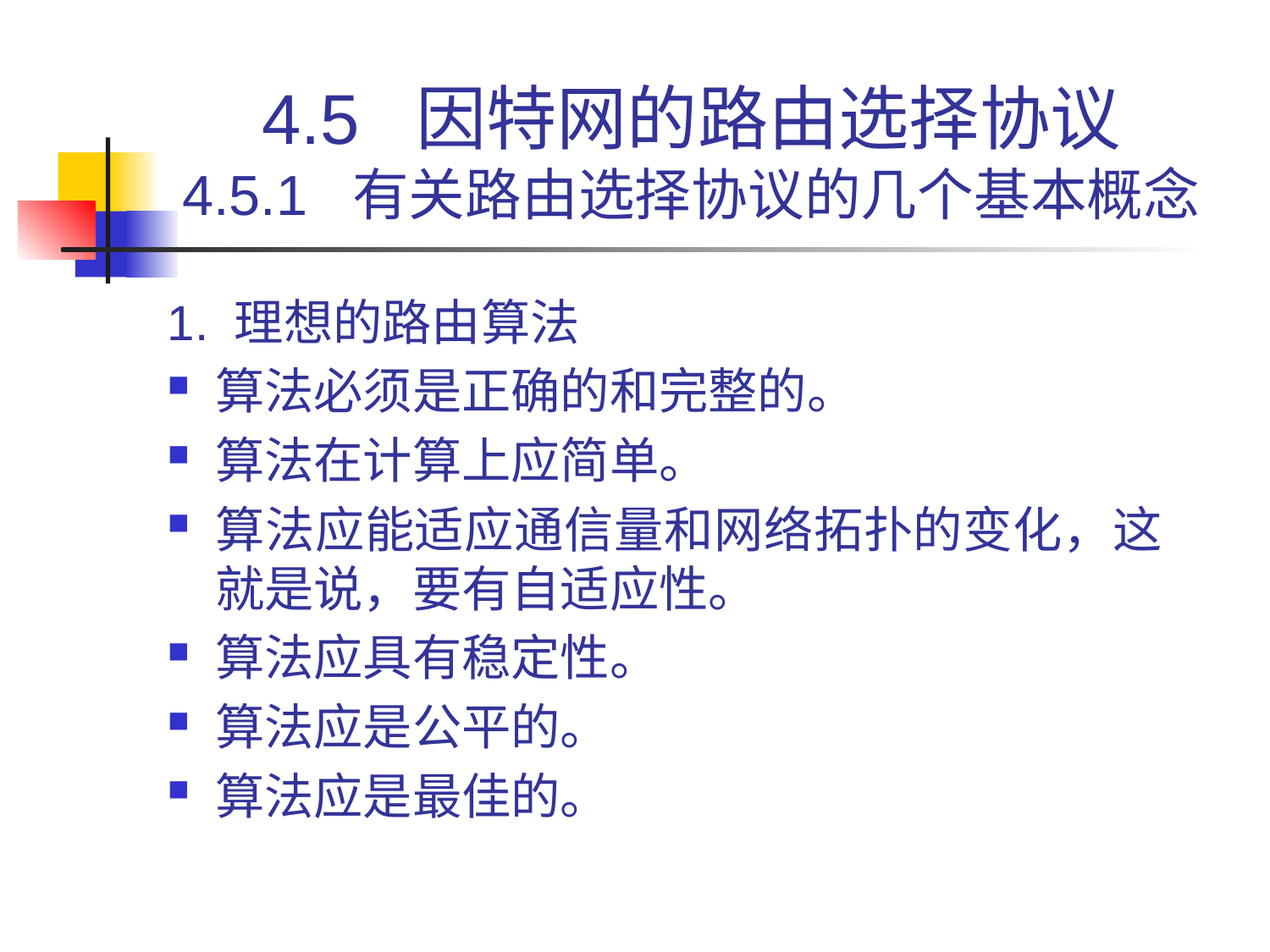

# 4.5  因特网的路由选择协议 4.5.1  有关路由选择协议的几个基本概念
1. 理想的路由算法
算法必须是正确的和完整的。
算法在计算上应简单。
算法应能适应通信量和网络拓扑的变化，这就是说，要有自适应性。
算法应具有稳定性。
算法应是公平的。
算法应是最佳的。